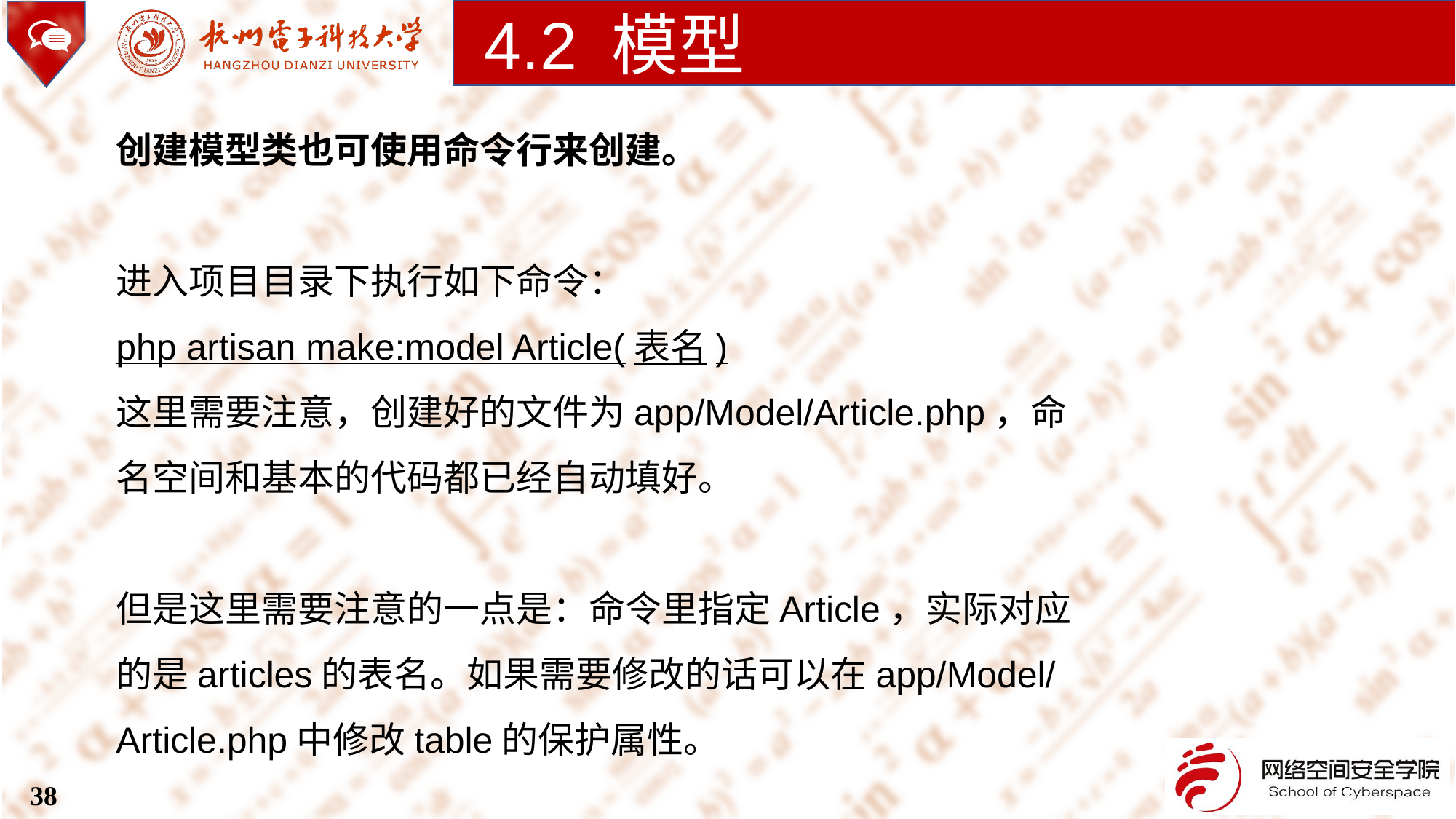

4.2 模型
创建模型类也可使用命令行来创建。

进入项目目录下执行如下命令：
php artisan make:model Article(表名)
这里需要注意，创建好的文件为app/Model/Article.php，命名空间和基本的代码都已经自动填好。

但是这里需要注意的一点是：命令里指定Article，实际对应的是articles的表名。如果需要修改的话可以在app/Model/Article.php中修改table的保护属性。
38